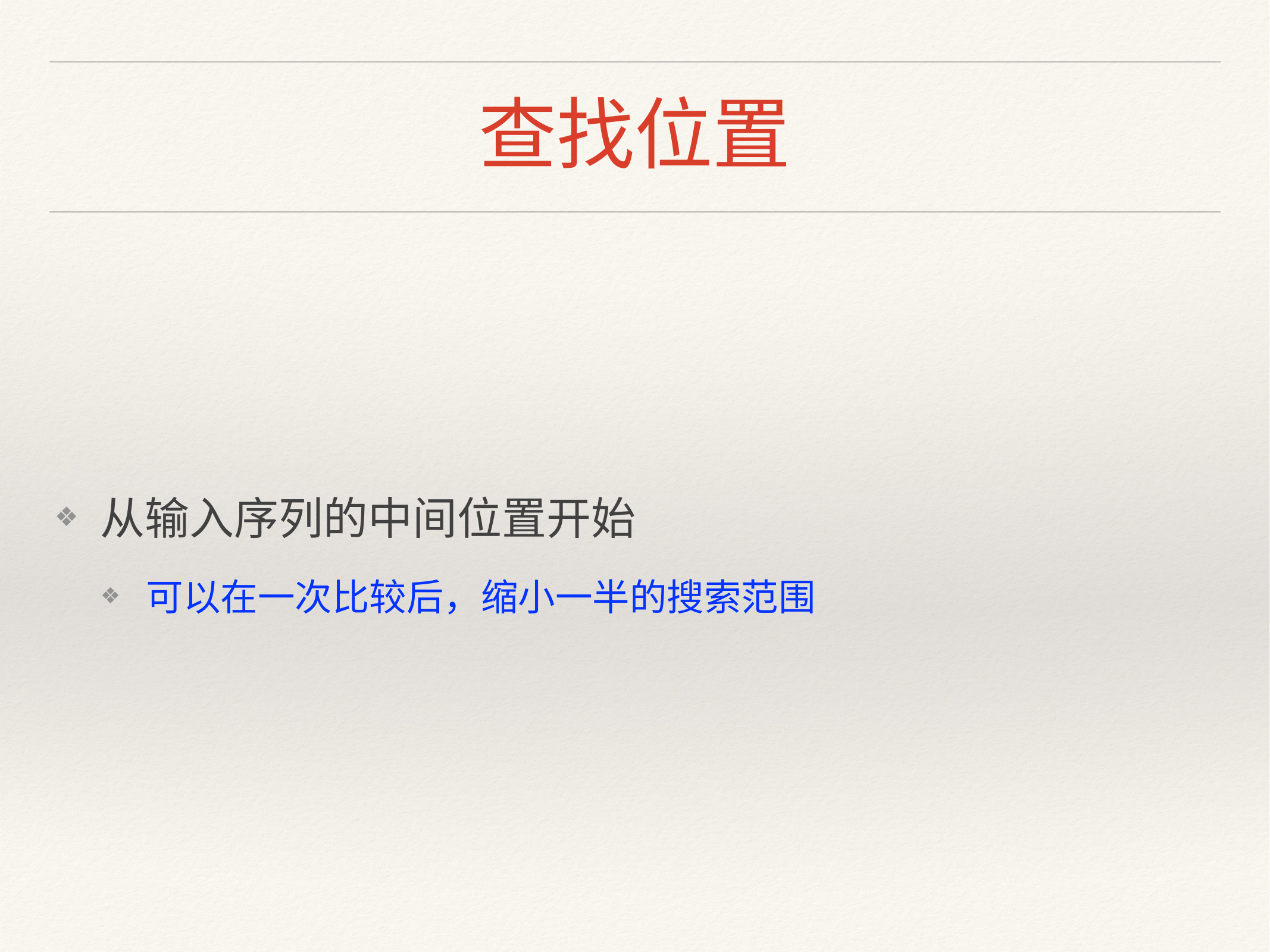

# 查找位置
从输入序列的中间位置开始
可以在一次比较后，缩小一半的搜索范围